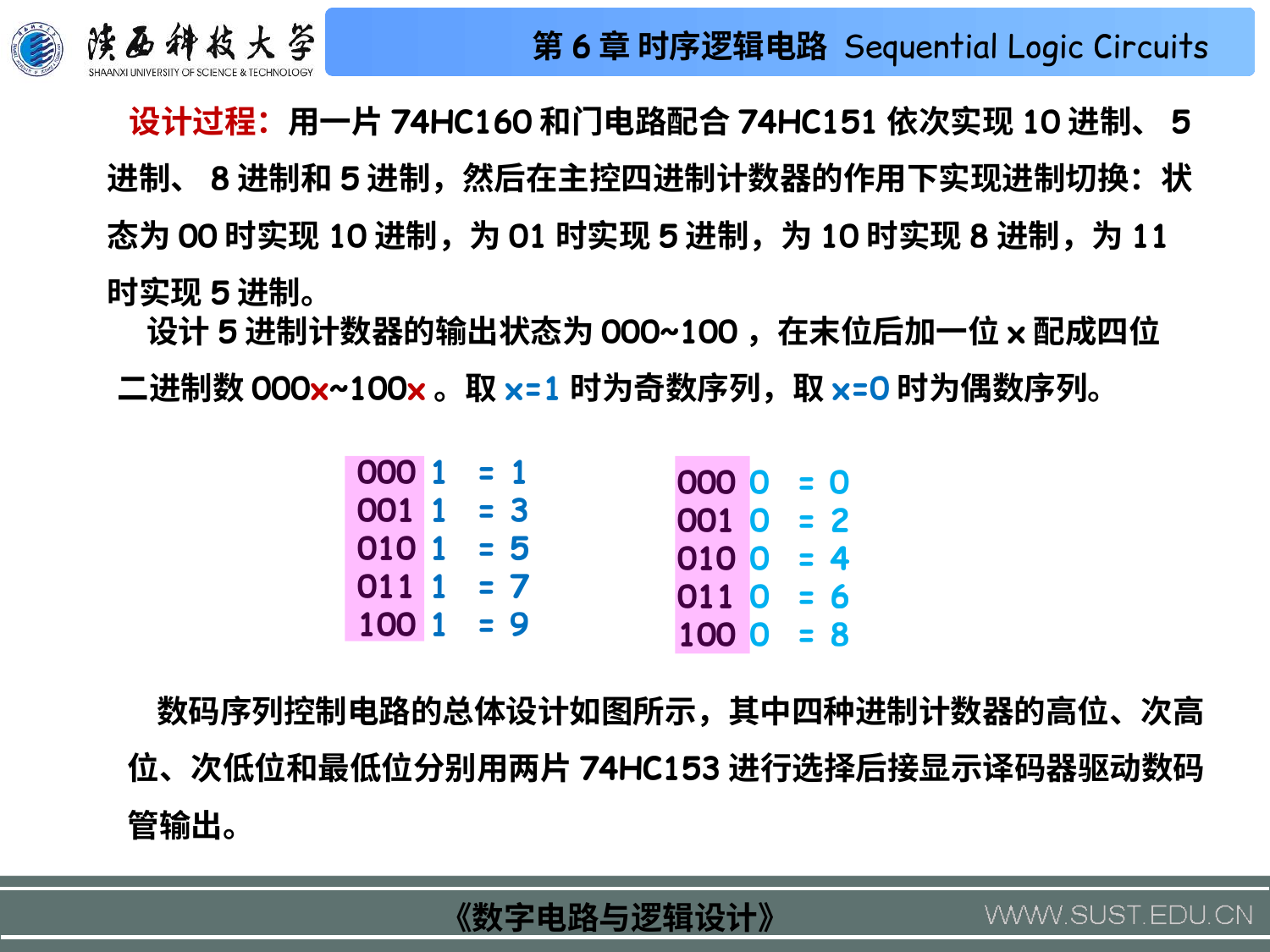

设计过程：用一片74HC160和门电路配合74HC151依次实现10进制、5进制、8进制和5进制，然后在主控四进制计数器的作用下实现进制切换：状态为00时实现10进制，为01时实现5进制，为10时实现8进制，为11时实现5进制。
   设计5进制计数器的输出状态为000~100，在末位后加一位x配成四位二进制数000x~100x。取x=1时为奇数序列，取x=0时为偶数序列。
000 1  = 1
001 1  = 3
010 1  = 5
011 1  = 7
100 1  = 9

000 0  = 0
001 0  = 2
010 0  = 4
011 0  = 6
100 0  = 8
   数码序列控制电路的总体设计如图所示，其中四种进制计数器的高位、次高位、次低位和最低位分别用两片74HC153进行选择后接显示译码器驱动数码管输出。